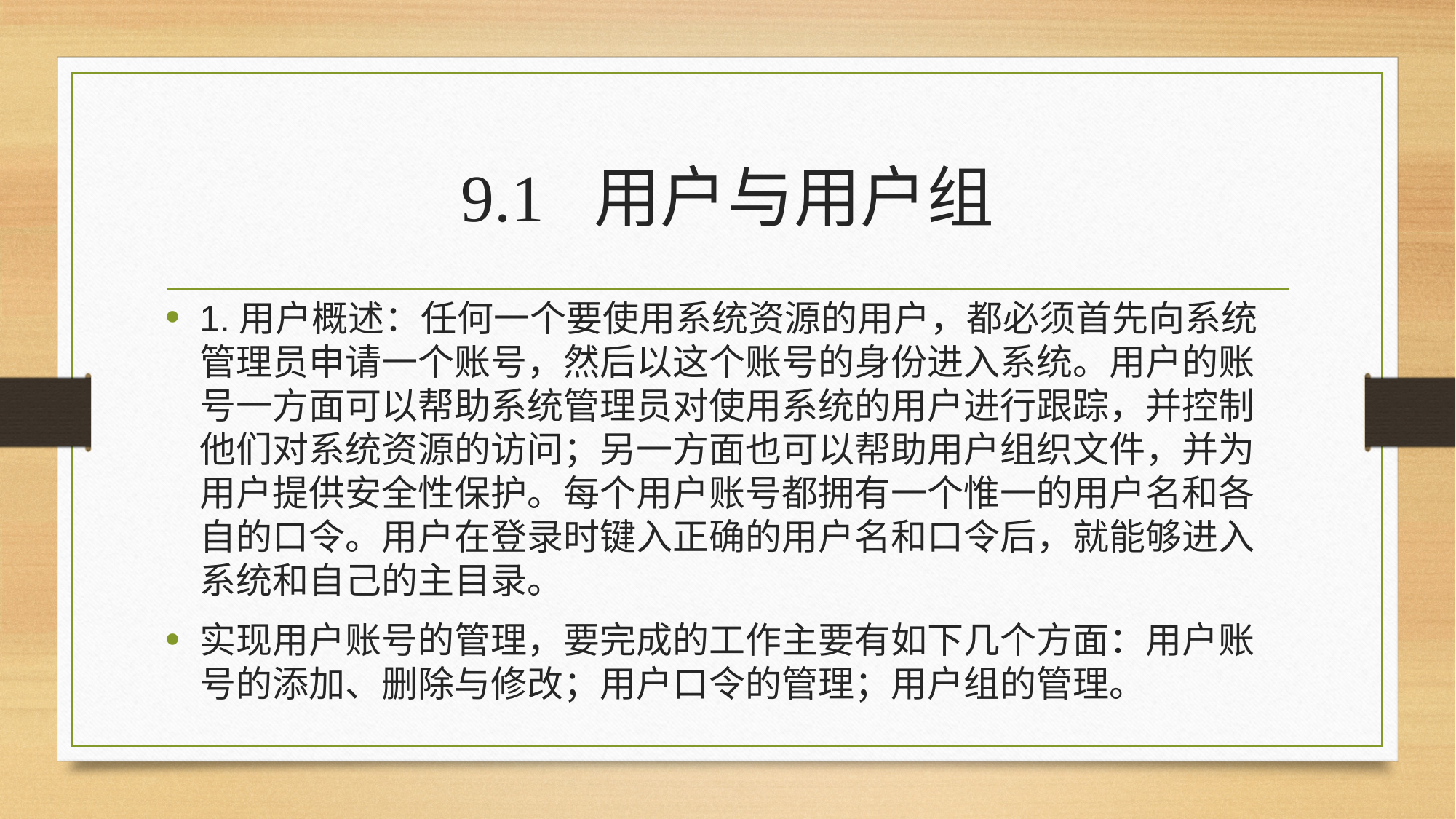

# 9.1  用户与用户组
1.用户概述：任何一个要使用系统资源的用户，都必须首先向系统管理员申请一个账号，然后以这个账号的身份进入系统。用户的账号一方面可以帮助系统管理员对使用系统的用户进行跟踪，并控制他们对系统资源的访问；另一方面也可以帮助用户组织文件，并为用户提供安全性保护。每个用户账号都拥有一个惟一的用户名和各自的口令。用户在登录时键入正确的用户名和口令后，就能够进入系统和自己的主目录。
实现用户账号的管理，要完成的工作主要有如下几个方面：用户账号的添加、删除与修改；用户口令的管理；用户组的管理。